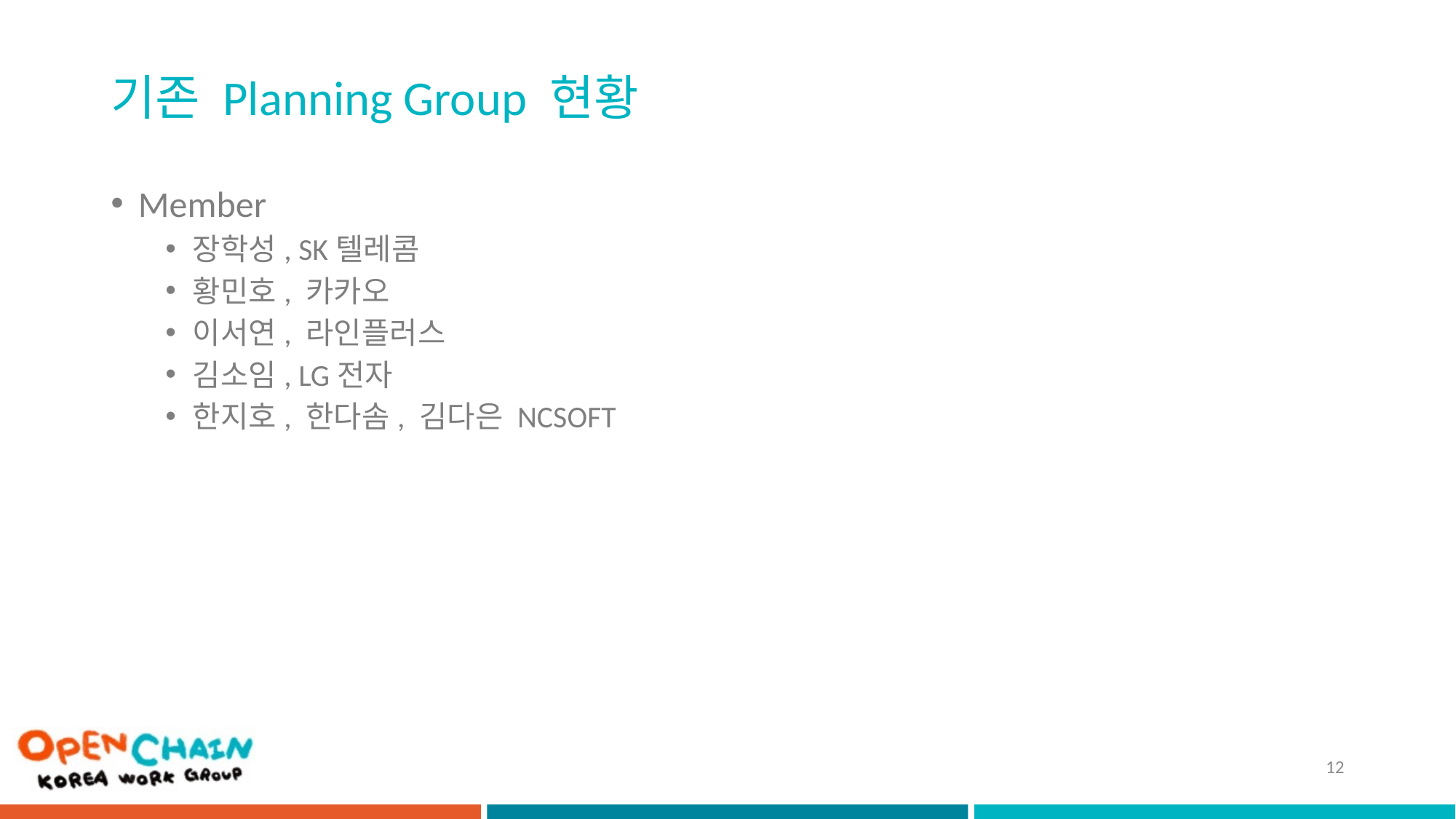

# 기존 Planning Group 현황
Member
장학성, SK텔레콤
황민호, 카카오
이서연, 라인플러스
김소임, LG전자
한지호, 한다솜, 김다은 NCSOFT

12